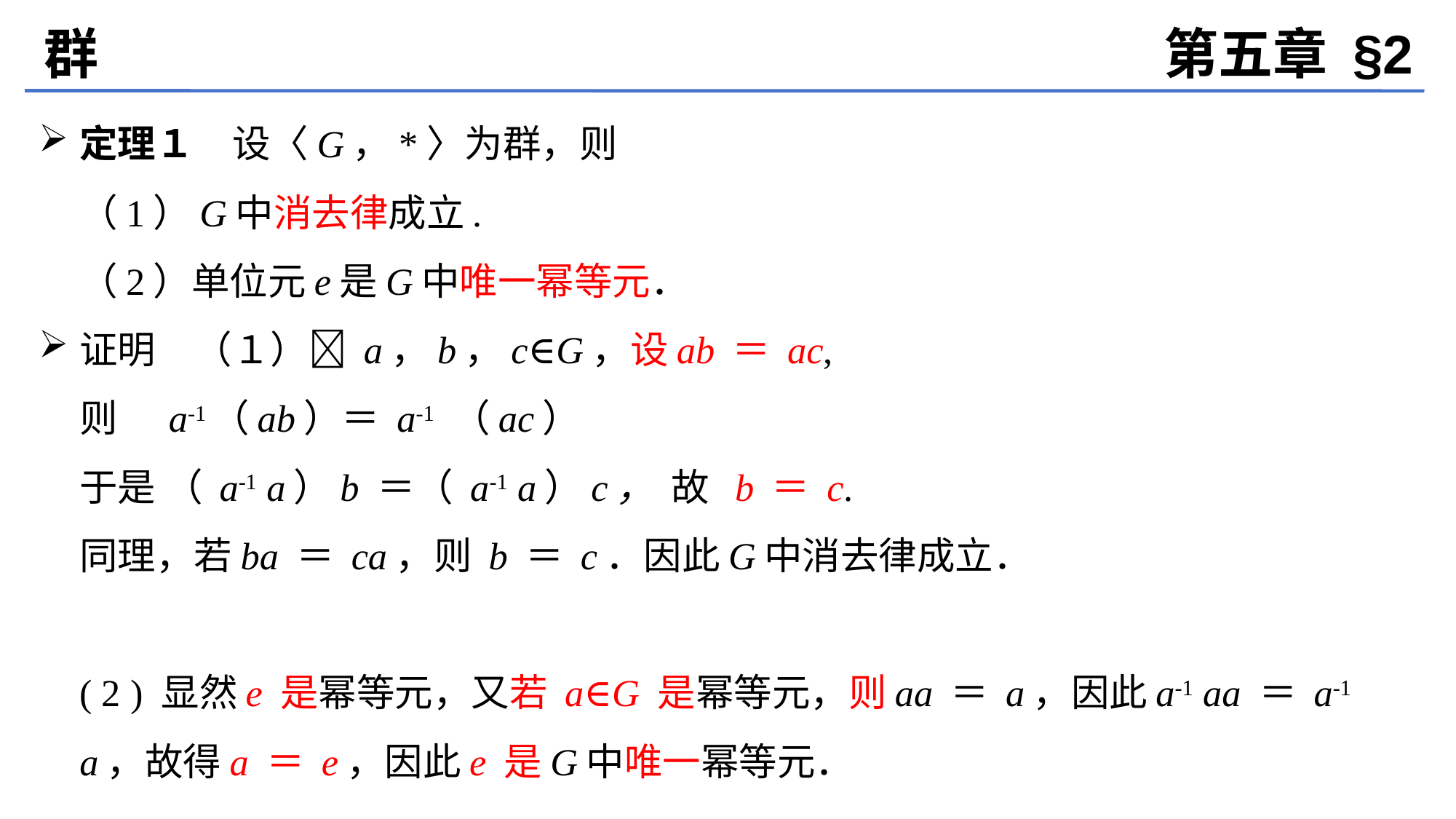

群
第五章 §2
定理１　设〈G，*〉为群，则
	（1）G中消去律成立.
	（2）单位元e是G中唯一幂等元．
证明　（１）∀ a，b，c∈G，设ab ＝ ac,
	则     a-1（ab）＝ a-1 （ac）
	于是 （ a-1 a）b ＝（ a-1 a）c，  故  b ＝ c.
	同理，若ba ＝ ca，则 b ＝ c．因此G中消去律成立．

	( 2 ) 显然e 是幂等元，又若 a∈G 是幂等元，则aa ＝ a，因此a-1 aa ＝ a-1 a，故得a ＝ e，因此e 是G中唯一幂等元．